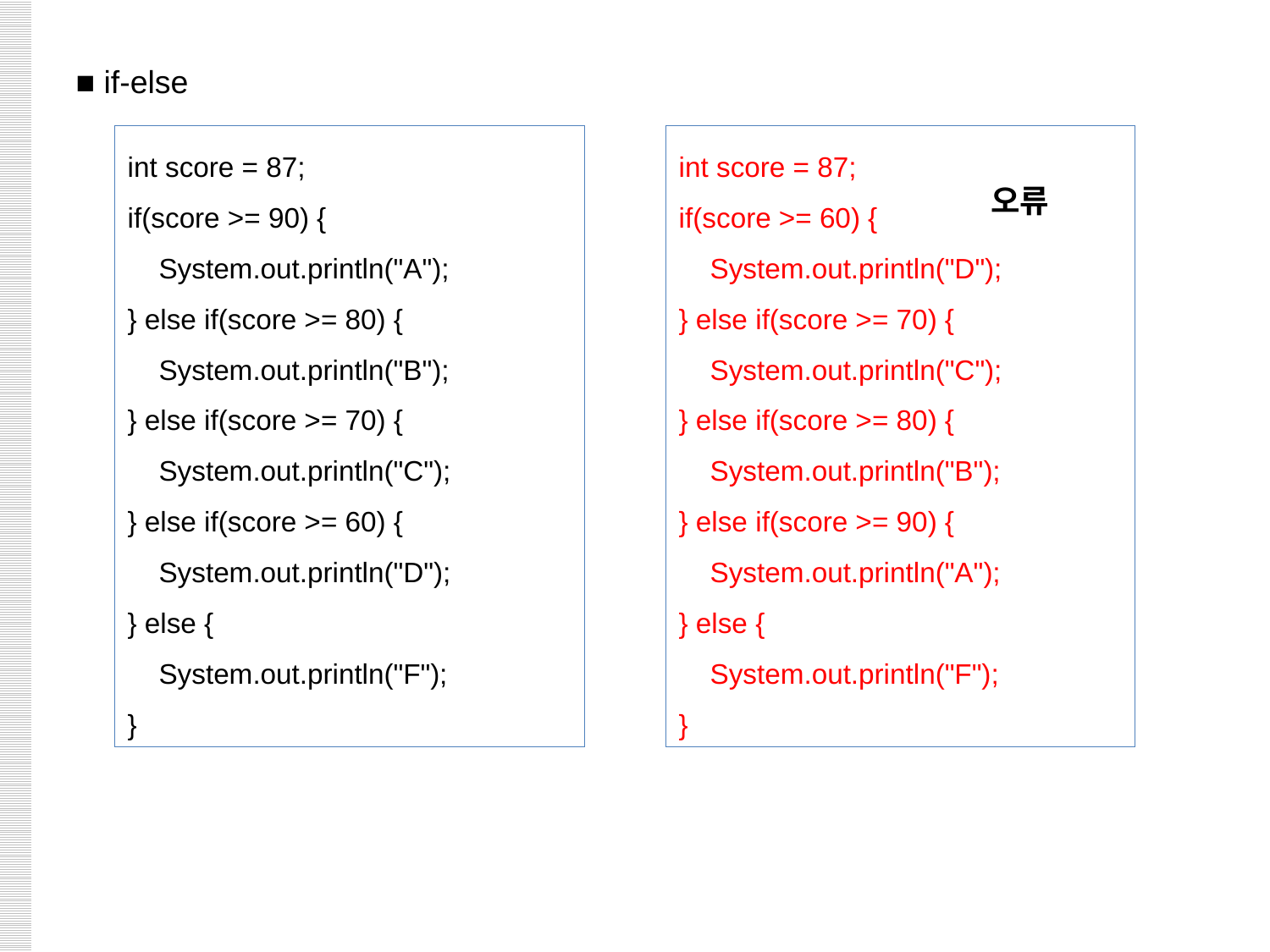

■ if-else
int score = 87;
if(score >= 90) {
    System.out.println("A");
} else if(score >= 80) {
    System.out.println("B");
} else if(score >= 70) {
    System.out.println("C");
} else if(score >= 60) {
    System.out.println("D");
} else {
    System.out.println("F");
}
int score = 87;
if(score >= 60) {
    System.out.println("D");
} else if(score >= 70) {
    System.out.println("C");
} else if(score >= 80) {
    System.out.println("B");
} else if(score >= 90) {
    System.out.println("A");
} else {
    System.out.println("F");
}
오류